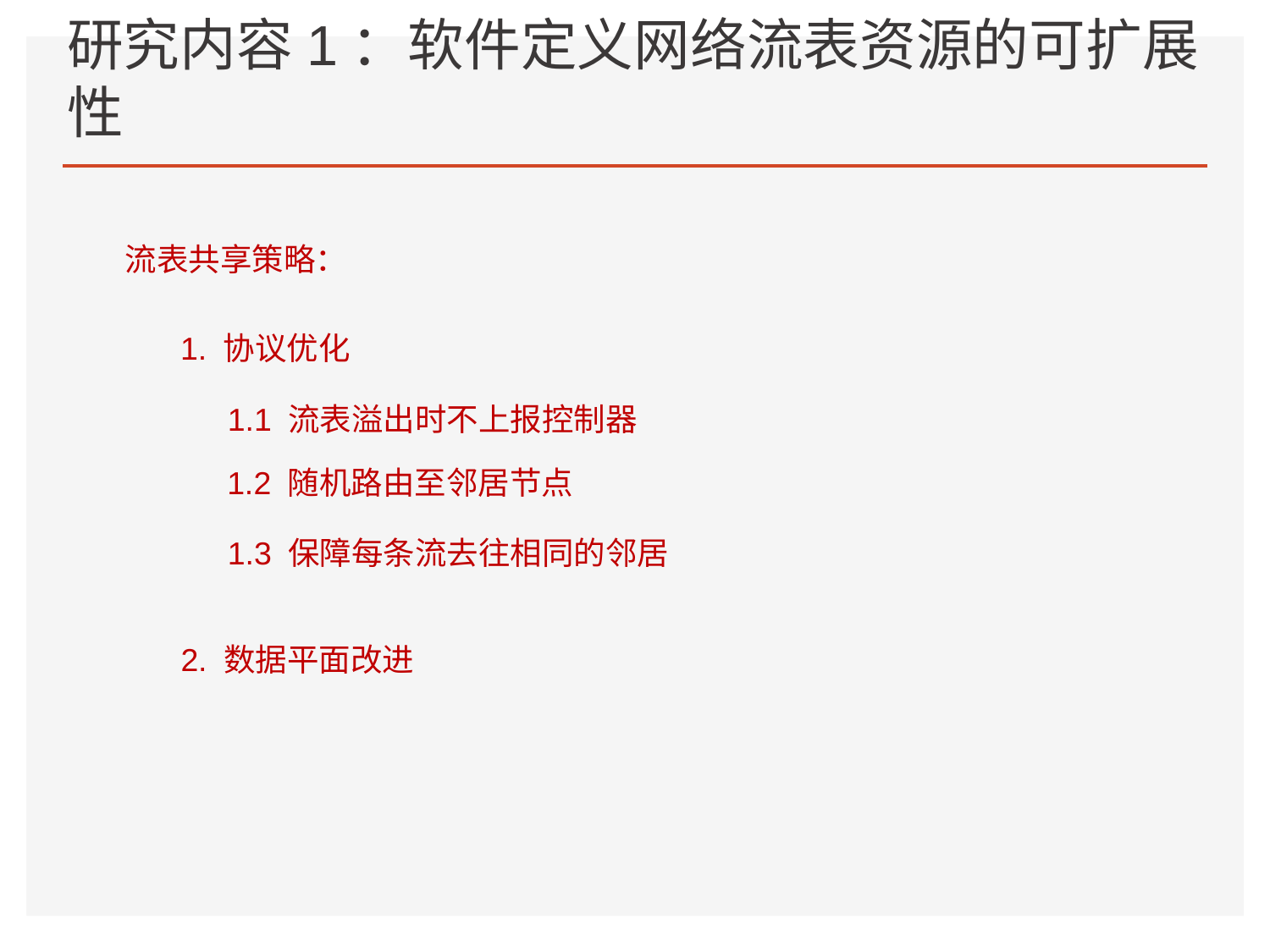

# 研究内容1：软件定义网络流表资源的可扩展性
流表共享策略：
全球移动用户数量
57亿
全球互联网带宽
RMB
2352亿
5.85EB
中国云计算市场

45亿
1. 协议优化

32亿
756亿
1.79EB
1.1 流表溢出时不上报控制器
147亿

0.45EB

1.2 随机路由至邻居节点
2017
2020
2023
2017
2020
2023
2017
2020
2023
1.3 保障每条流去往相同的邻居
智慧物流
5G/6G
智慧城市
云计算
2. 数据平面改进
新基建
智慧交通
智慧办公
新互联
雾计算
边缘计算
智慧教育
智慧医疗
深度学习
物联网
流量增长点
新应用